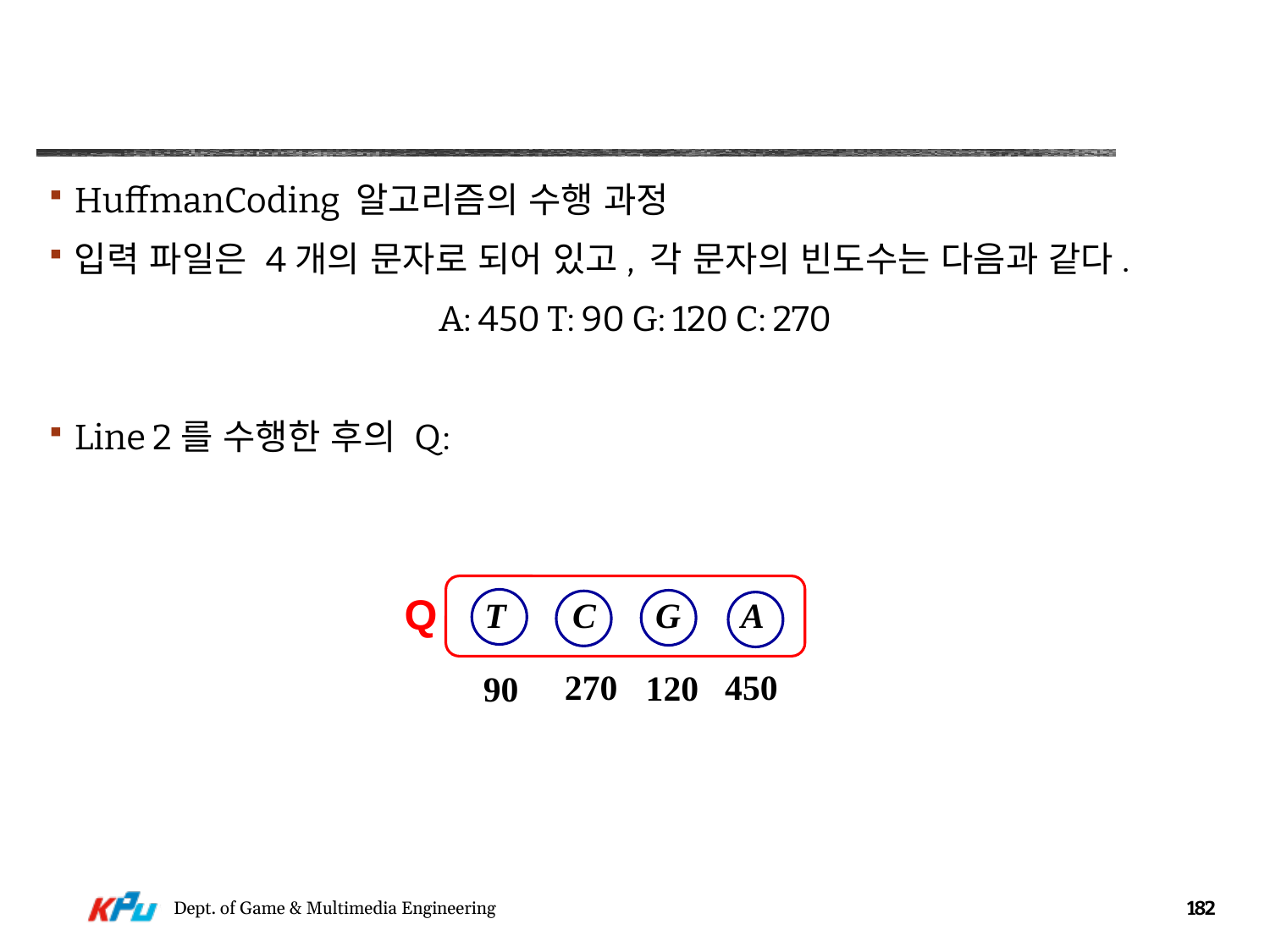

#
HuffmanCoding 알고리즘의 수행 과정
입력 파일은 4개의 문자로 되어 있고, 각 문자의 빈도수는 다음과 같다.
A: 450 T: 90 G: 120 C: 270

Line 2를 수행한 후의 Q:

Q
T
C
G
A

270
450
120
90
Dept. of Game & Multimedia Engineering
182